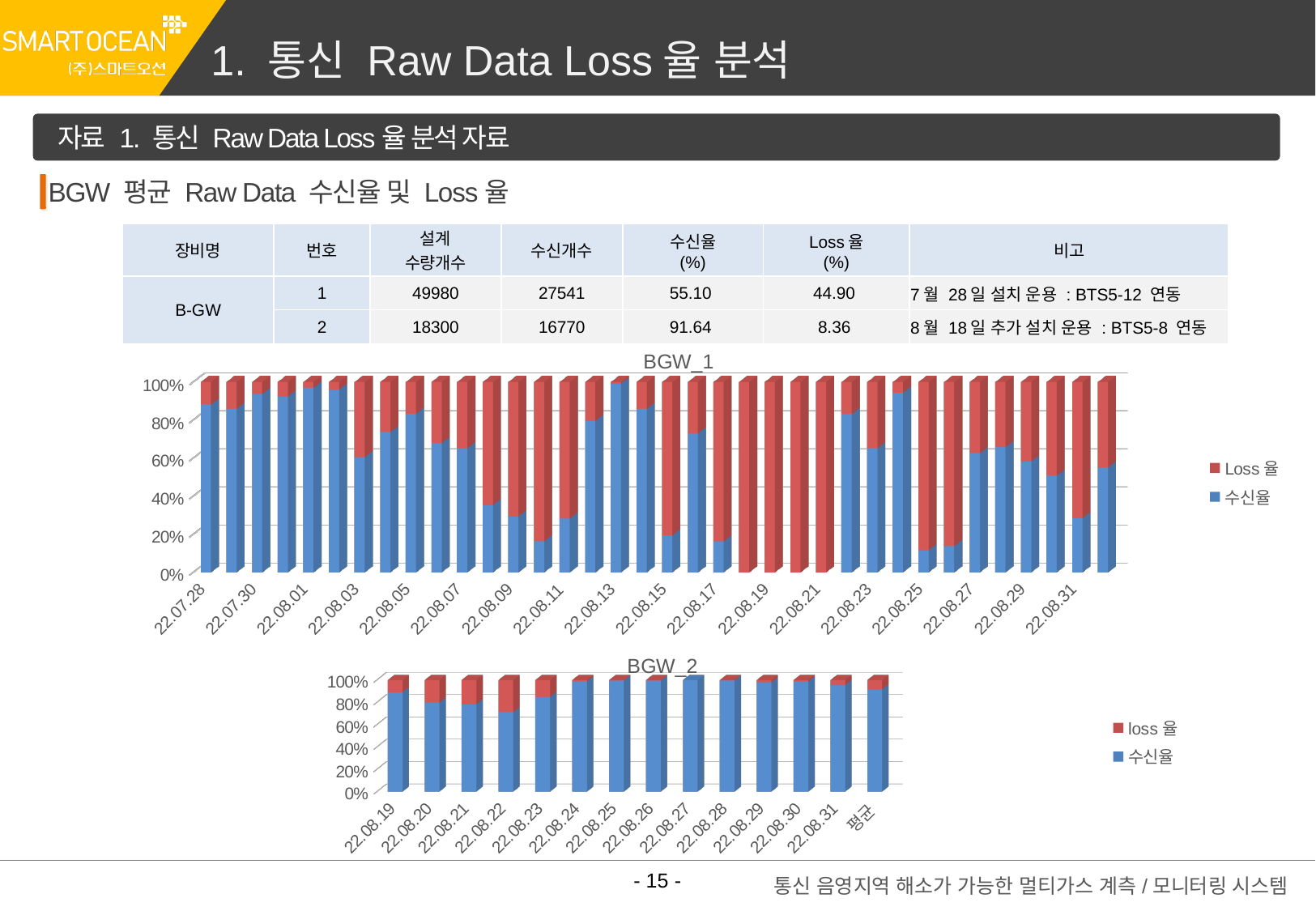

1. 통신 Raw Data Loss율 분석
자료 1. 통신 Raw Data Loss율 분석 자료

BGW 평균 Raw Data 수신율 및 Loss율

| 장비명 | 번호 | 설계 수량개수 | 수신개수 | 수신율 (%) | Loss율 (%) | 비고 |
| --- | --- | --- | --- | --- | --- | --- |
| B-GW | 1 | 49980 | 27541 | 55.10 | 44.90 | 7월 28일 설치 운용 : BTS5-12 연동 |
|  | 2 | 18300 | 16770 | 91.64 | 8.36 | 8월 18일 추가 설치 운용 : BTS5-8 연동 |

[unsupported chart]

[unsupported chart]